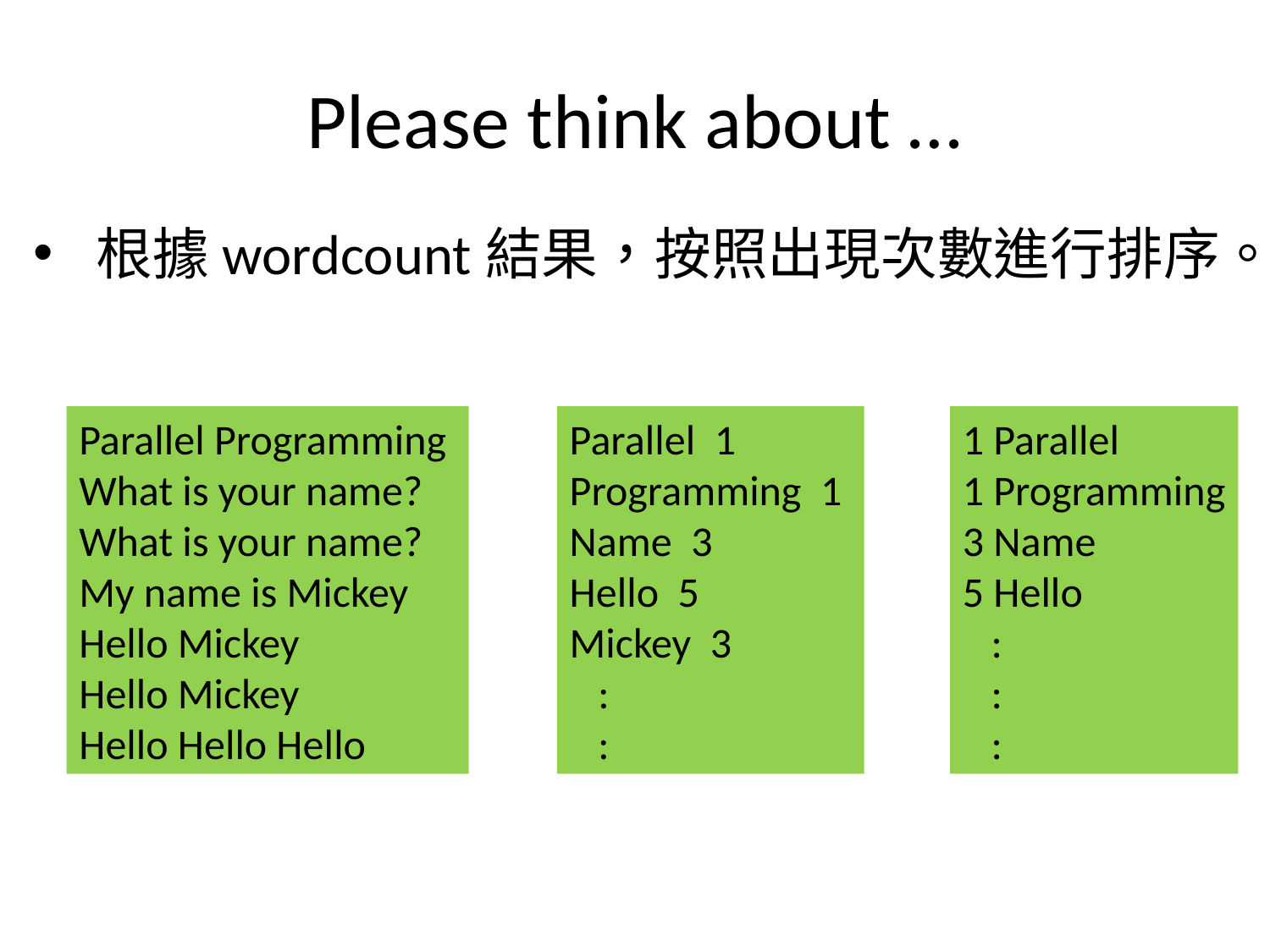

# Please think about …
根據wordcount結果，按照出現次數進行排序。

Parallel Programming
What is your name?
What is your name?
My name is Mickey
Hello Mickey
Hello Mickey
Hello Hello Hello
Parallel  1
Programming  1
Name  3
Hello  5
Mickey  3
   :
   :
1 Parallel
1 Programming
3 Name
5 Hello
   :
   :
   :